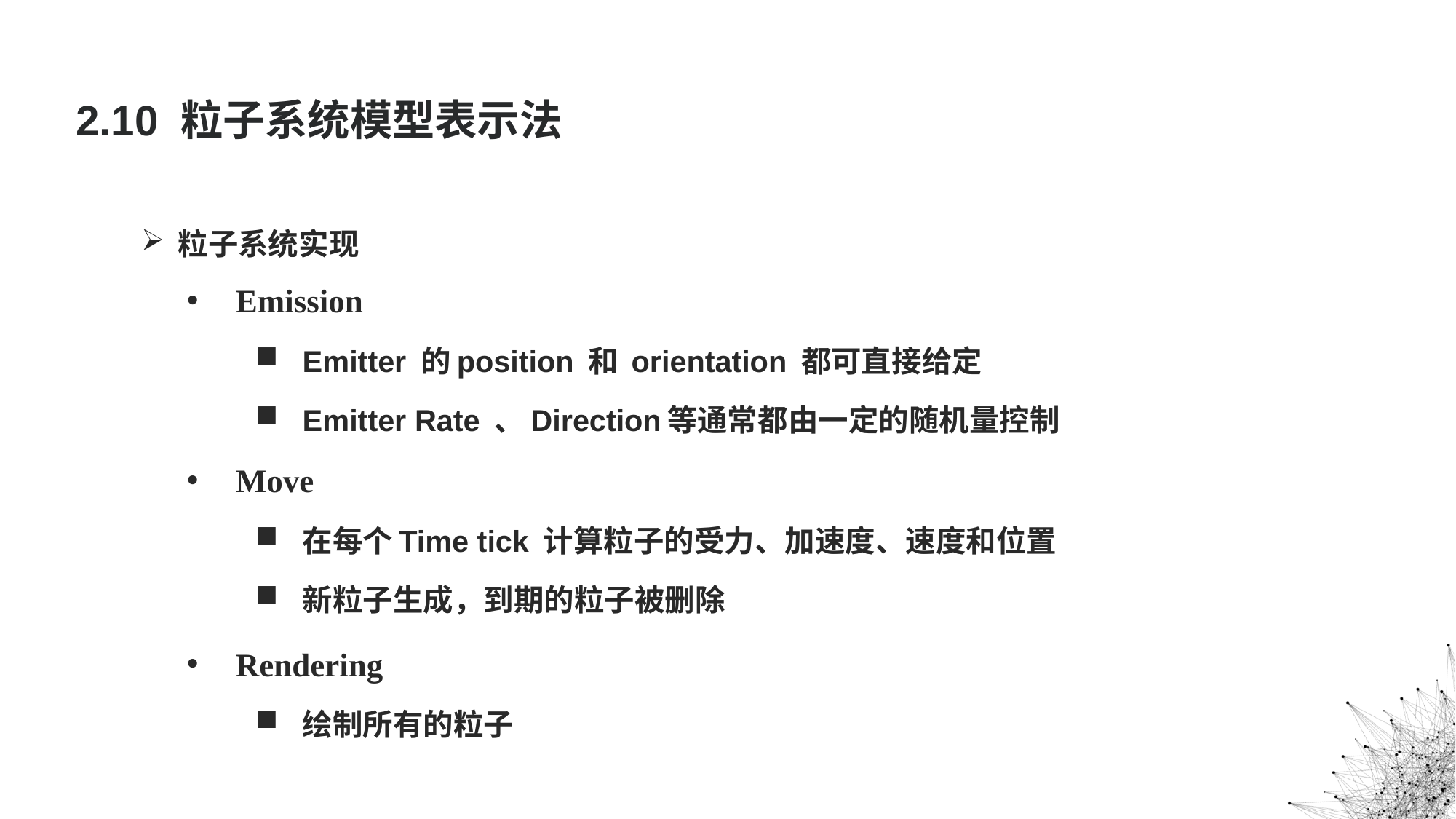

2.10 粒子系统模型表示法
粒子系统实现
Emission
Emitter 的position 和 orientation 都可直接给定
Emitter Rate 、Direction等通常都由一定的随机量控制
Move
在每个Time tick 计算粒子的受力、加速度、速度和位置
新粒子生成，到期的粒子被删除
Rendering
绘制所有的粒子